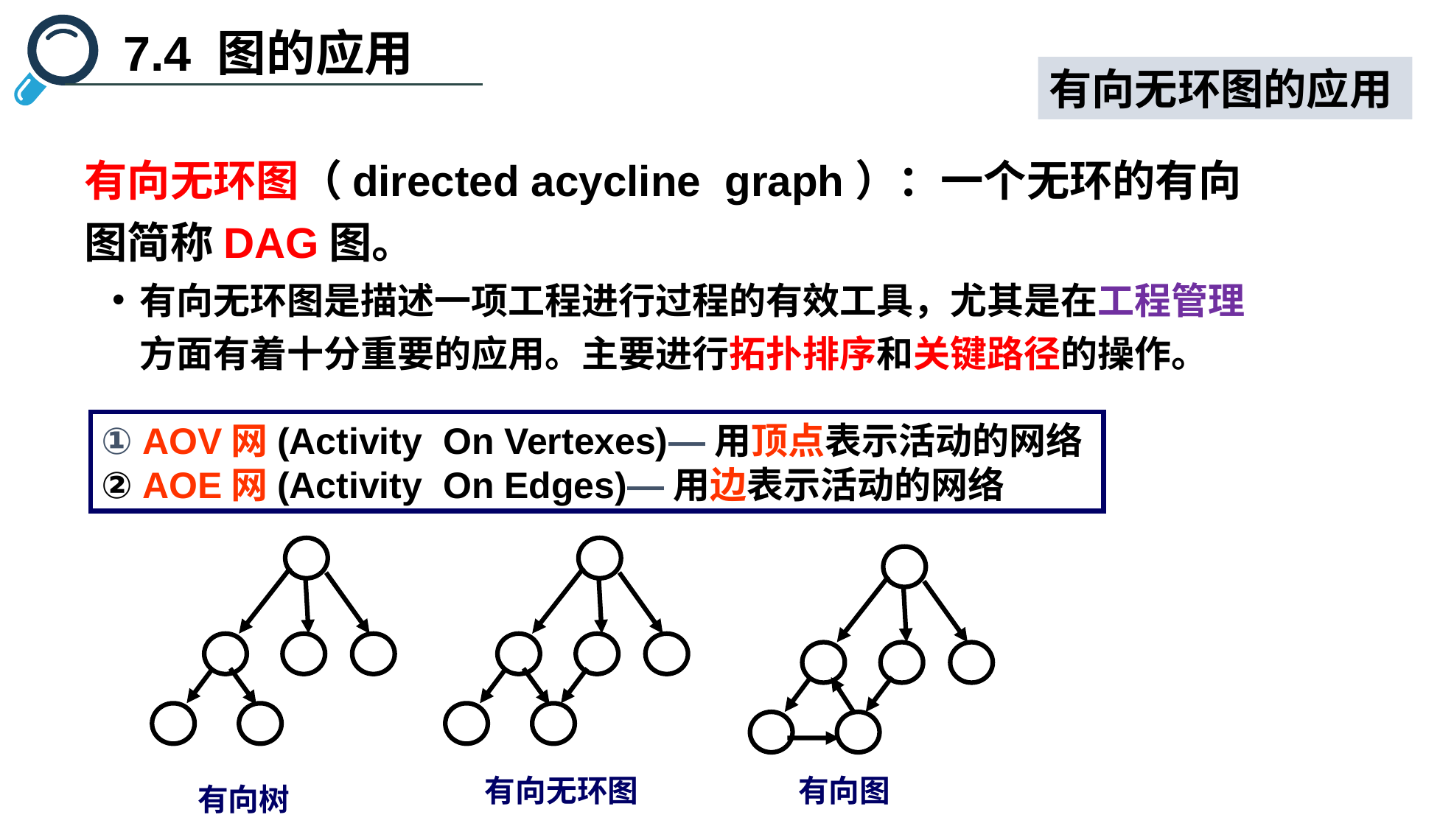

7.4 图的应用
有向无环图的应用
	有向无环图（directed acycline  graph）：一个无环的有向图简称DAG图。
有向无环图是描述一项工程进行过程的有效工具，尤其是在工程管理方面有着十分重要的应用。主要进行拓扑排序和关键路径的操作。
① AOV网(Activity  On Vertexes)—用顶点表示活动的网络
② AOE网(Activity  On Edges)—用边表示活动的网络

有向无环图
有向图
有向树